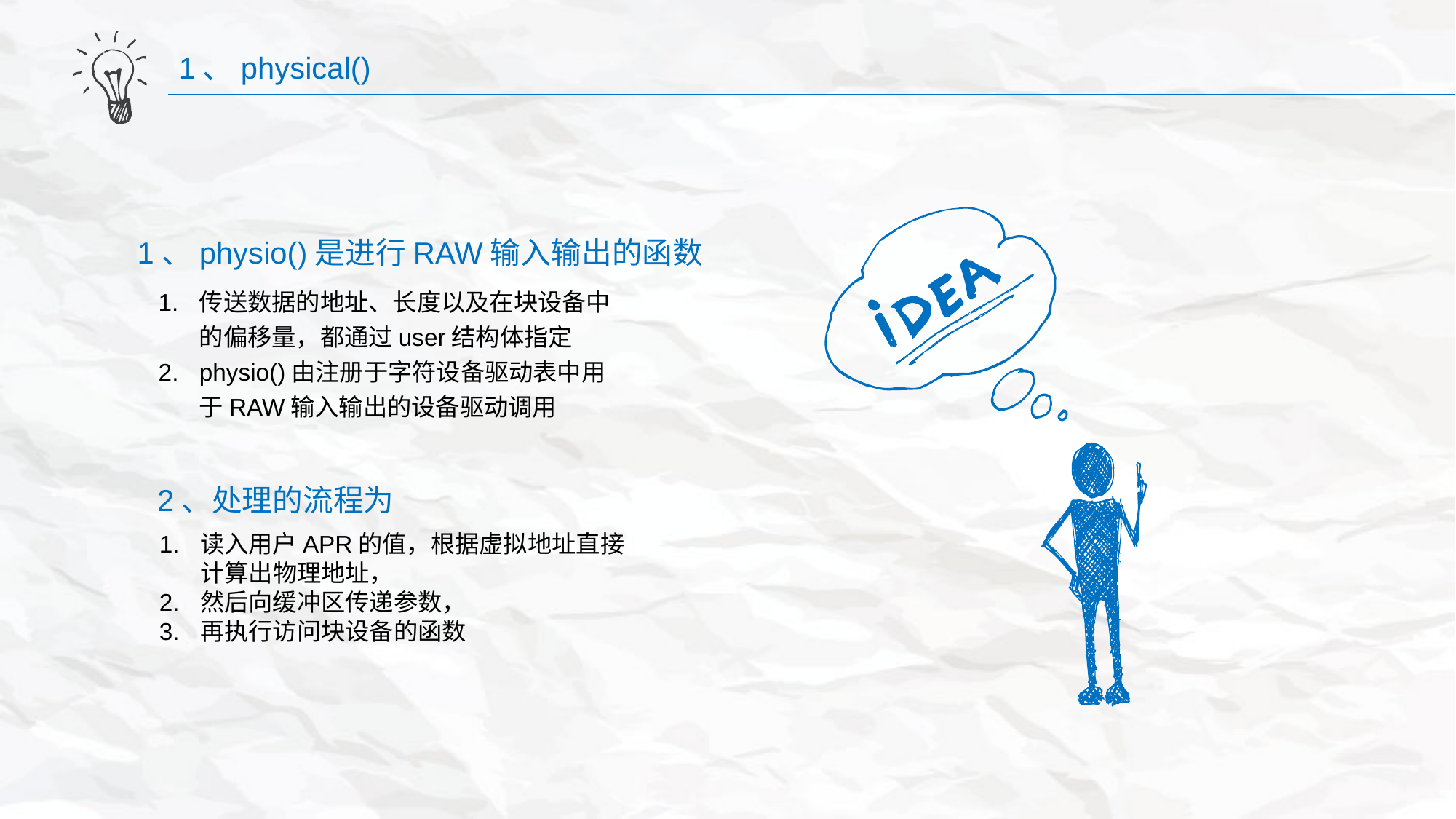

1、physical()

1、physio()是进行RAW输入输出的函数
传送数据的地址、长度以及在块设备中的偏移量，都通过user结构体指定
physio()由注册于字符设备驱动表中用于RAW输入输出的设备驱动调用
2、处理的流程为
读入用户APR的值，根据虚拟地址直接计算出物理地址，
然后向缓冲区传递参数，
再执行访问块设备的函数